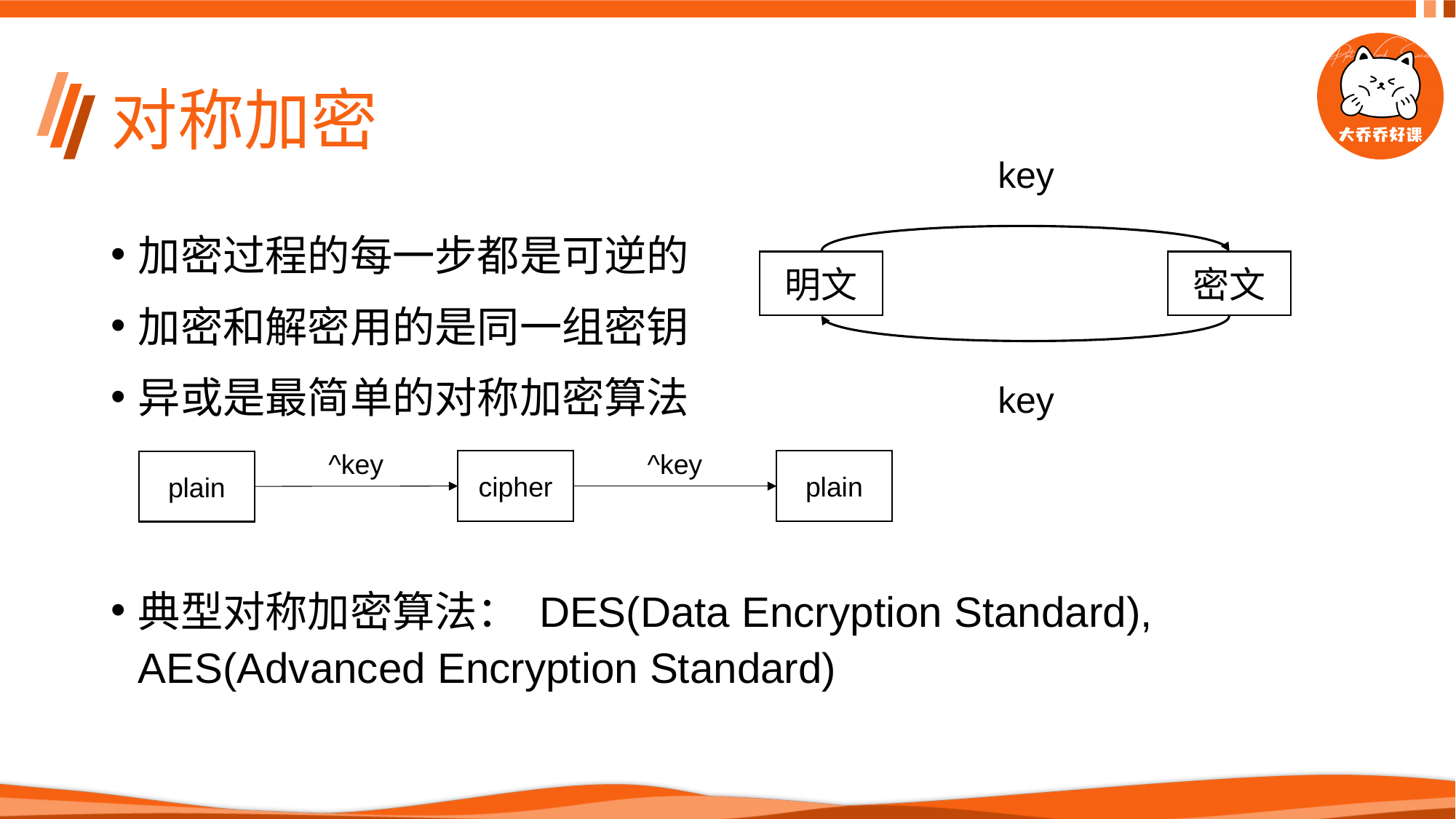

# 对称加密
key
明文
密文
key
加密过程的每一步都是可逆的
加密和解密用的是同一组密钥
异或是最简单的对称加密算法

典型对称加密算法： DES(Data Encryption Standard), AES(Advanced Encryption Standard)

^key
^key
cipher
plain
plain